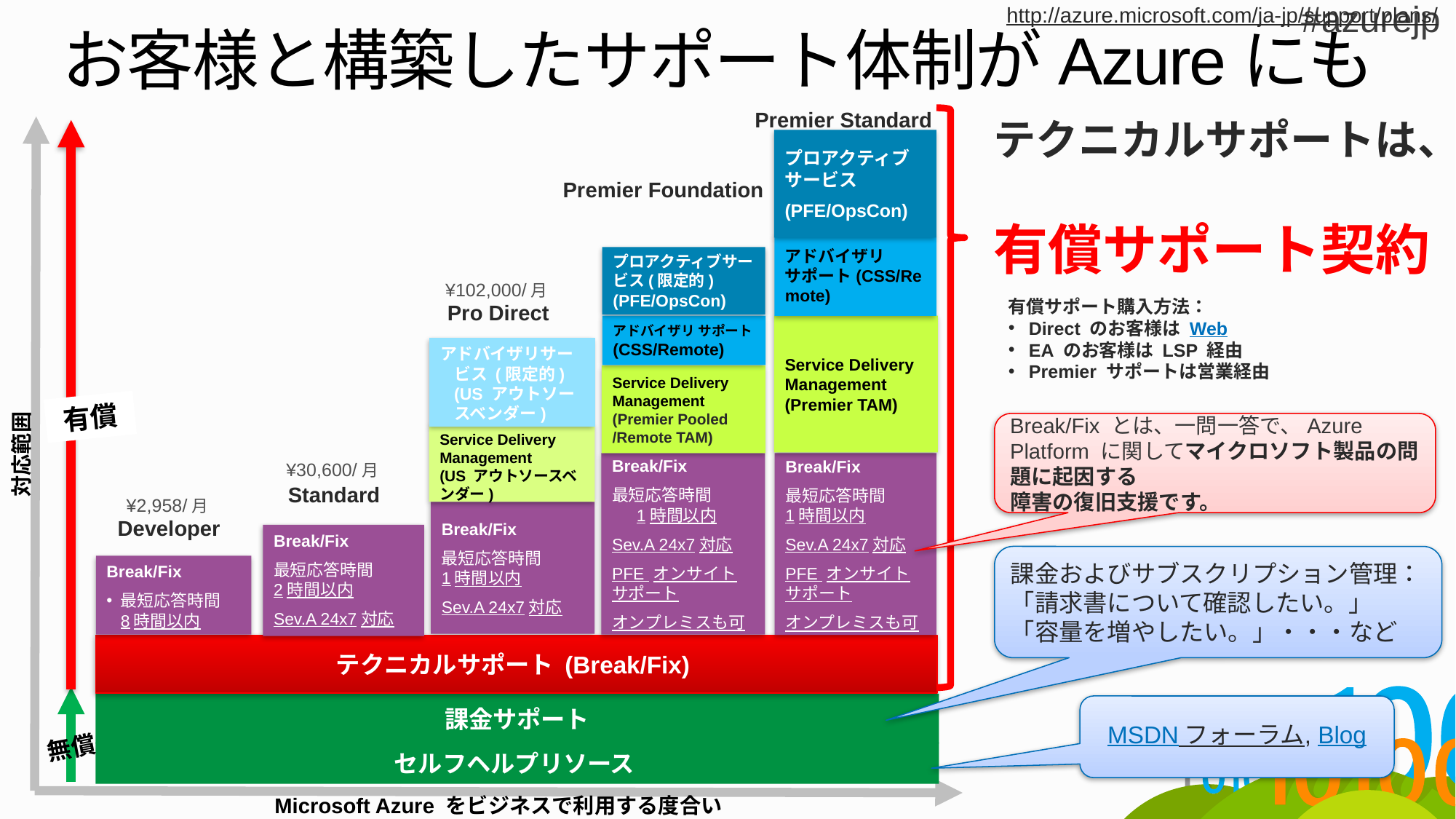

http://azure.microsoft.com/ja-jp/support/plans/
# お客様と構築したサポート体制がAzureにも
Premier Standard

テクニカルサポートは、
有償サポート契約
プロアクティブサービス
(PFE/OpsCon)
Premier Foundation
アドバイザリ
サポート(CSS/Remote)
プロアクティブサービス(限定的) (PFE/OpsCon)
¥102,000/月
有償サポート購入方法：
Direct のお客様は Web
EA のお客様は LSP 経由
Premier サポートは営業経由
Pro Direct
アドバイザリ サポート(CSS/Remote)
Service Delivery Management (Premier TAM)
アドバイザリサービス (限定的) (US アウトソースベンダー)
Service Delivery Management (Premier Pooled /Remote TAM)
有償
Break/Fix とは、一問一答で、Azure Platform に関してマイクロソフト製品の問題に起因する
障害の復旧支援です。
Service Delivery Management
(US アウトソースベンダー)
対応範囲
¥30,600/月
Break/Fix
最短応答時間
1時間以内
Sev.A 24x7対応
PFE オンサイト
サポート
オンプレミスも可
Break/Fix
最短応答時間 　　　 1時間以内
Sev.A 24x7対応
PFE オンサイト
サポート
オンプレミスも可
Standard
¥2,958/月
Break/Fix
最短応答時間
1時間以内
Sev.A 24x7対応
Developer
Break/Fix
最短応答時間
2時間以内
Sev.A 24x7対応
課金およびサブスクリプション管理：
「請求書について確認したい。」
「容量を増やしたい。」・・・など
Break/Fix
最短応答時間
8時間以内
テクニカルサポート (Break/Fix)
課金サポート
MSDN フォーラム, Blog
無償
セルフヘルプリソース
Microsoft Azure をビジネスで利用する度合い